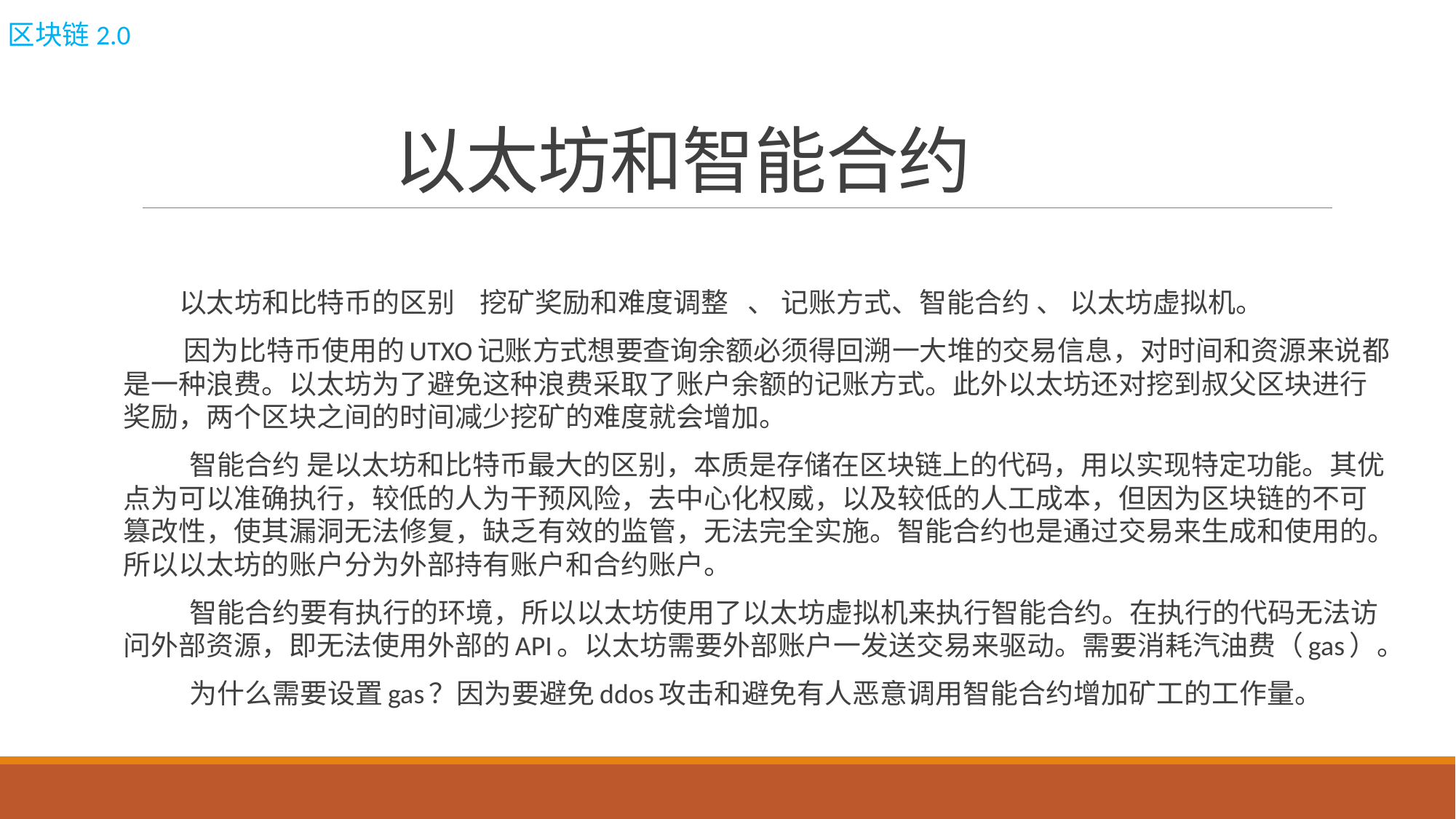

区块链2.0
# 以太坊和智能合约
           以太坊和比特币的区别    挖矿奖励和难度调整   、 记账方式、智能合约 、 以太坊虚拟机。
         因为比特币使用的UTXO记账方式想要查询余额必须得回溯一大堆的交易信息，对时间和资源来说都是一种浪费。以太坊为了避免这种浪费采取了账户余额的记账方式。此外以太坊还对挖到叔父区块进行奖励，两个区块之间的时间减少挖矿的难度就会增加。
          智能合约 是以太坊和比特币最大的区别，本质是存储在区块链上的代码，用以实现特定功能。其优点为可以准确执行，较低的人为干预风险，去中心化权威，以及较低的人工成本，但因为区块链的不可篡改性，使其漏洞无法修复，缺乏有效的监管，无法完全实施。智能合约也是通过交易来生成和使用的。所以以太坊的账户分为外部持有账户和合约账户。
          智能合约要有执行的环境，所以以太坊使用了以太坊虚拟机来执行智能合约。在执行的代码无法访问外部资源，即无法使用外部的API。以太坊需要外部账户一发送交易来驱动。需要消耗汽油费（gas）。
          为什么需要设置gas？因为要避免ddos攻击和避免有人恶意调用智能合约增加矿工的工作量。